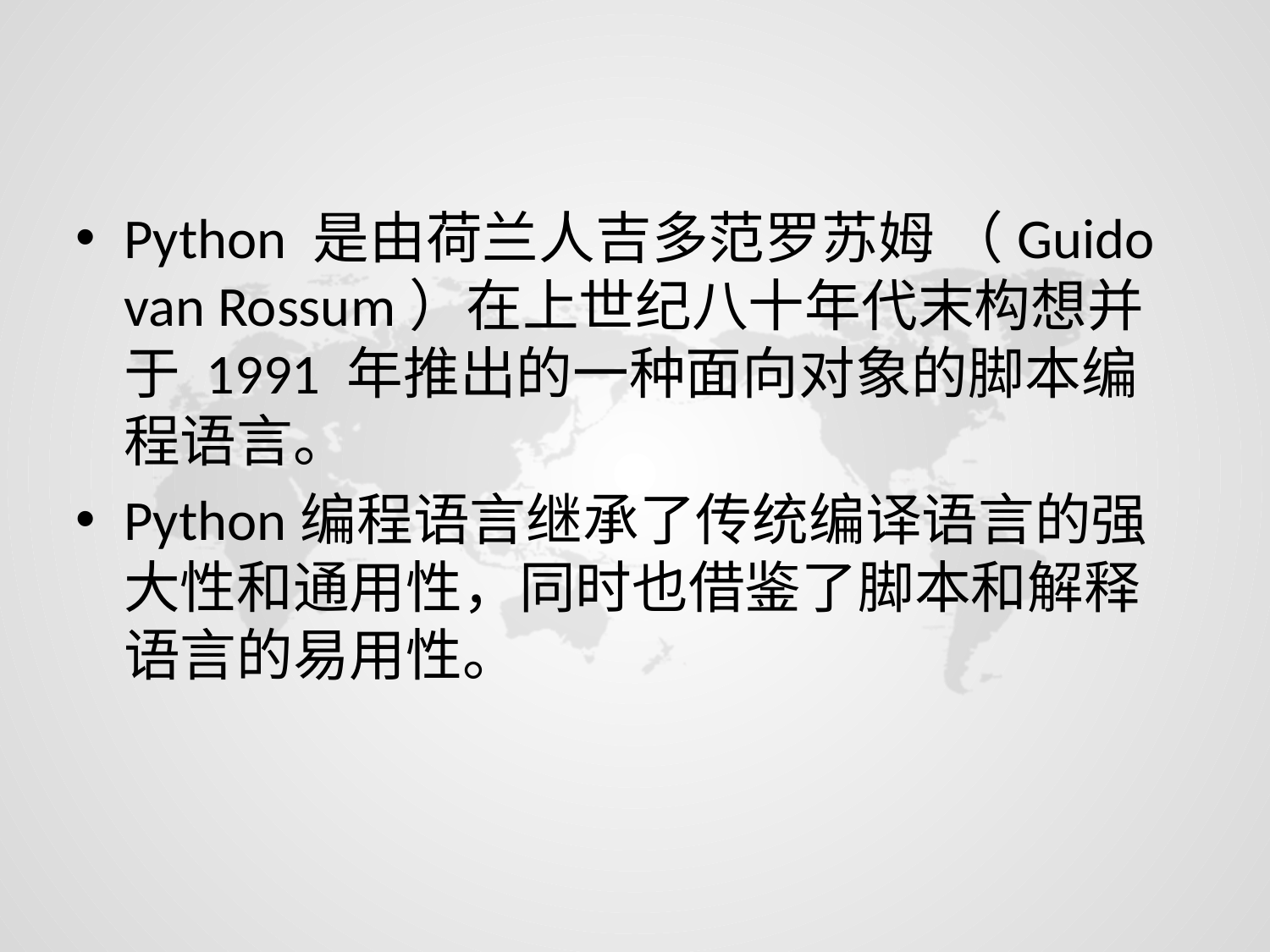

Python 是由荷兰人吉多范罗苏姆 （Guido van Rossum）在上世纪八十年代末构想并于 1991 年推出的一种面向对象的脚本编程语言。
Python编程语言继承了传统编译语言的强大性和通用性，同时也借鉴了脚本和解释语言的易用性。